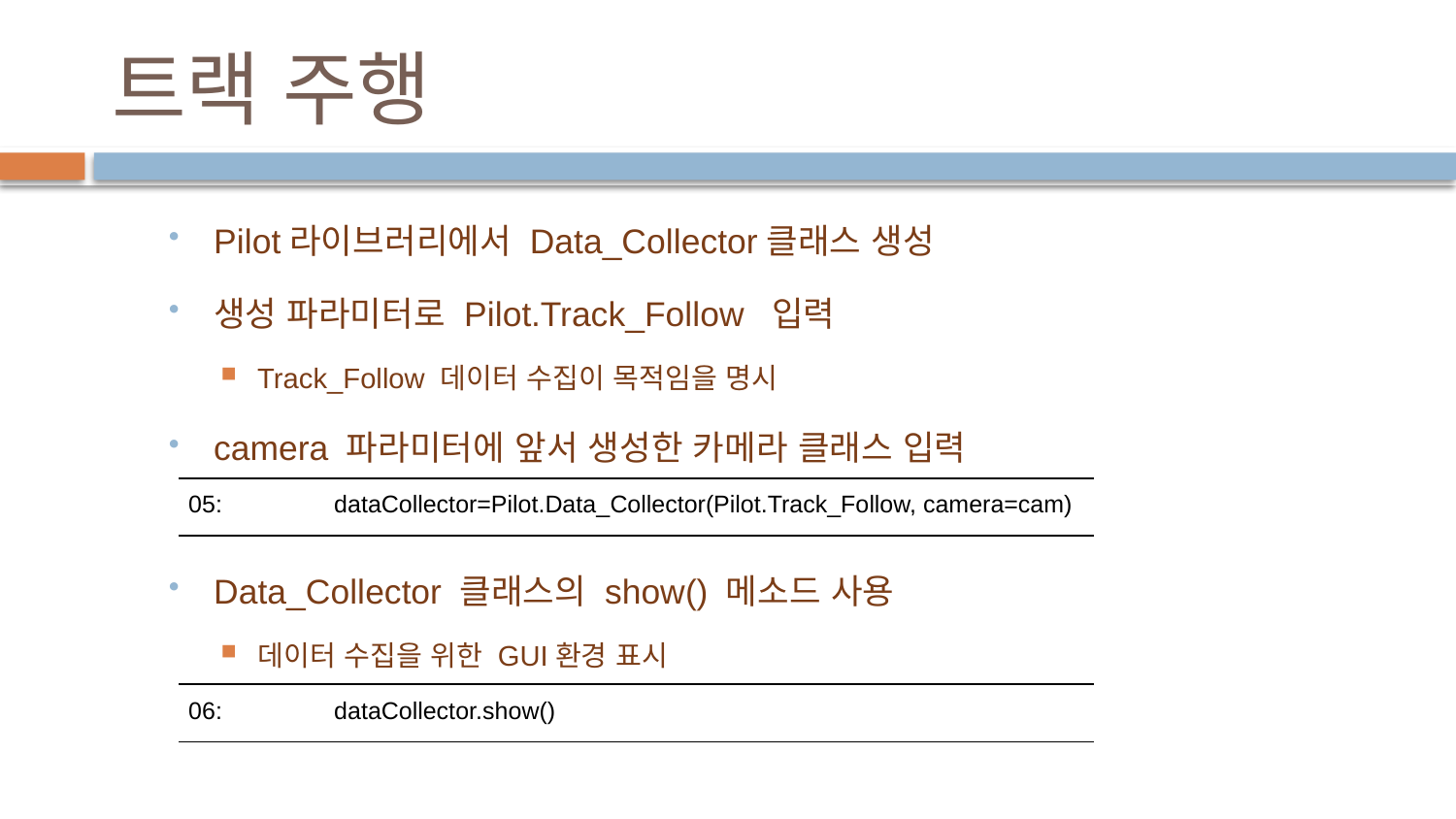

# 트랙 주행
Pilot라이브러리에서 Data_Collector클래스 생성
생성 파라미터로 Pilot.Track_Follow  입력
Track_Follow 데이터 수집이 목적임을 명시
camera 파라미터에 앞서 생성한 카메라 클래스 입력

Data_Collector 클래스의 show() 메소드 사용
데이터 수집을 위한 GUI환경 표시
| 05: dataCollector=Pilot.Data\_Collector(Pilot.Track\_Follow, camera=cam) |
| --- |
| 06: dataCollector.show() |
| --- |